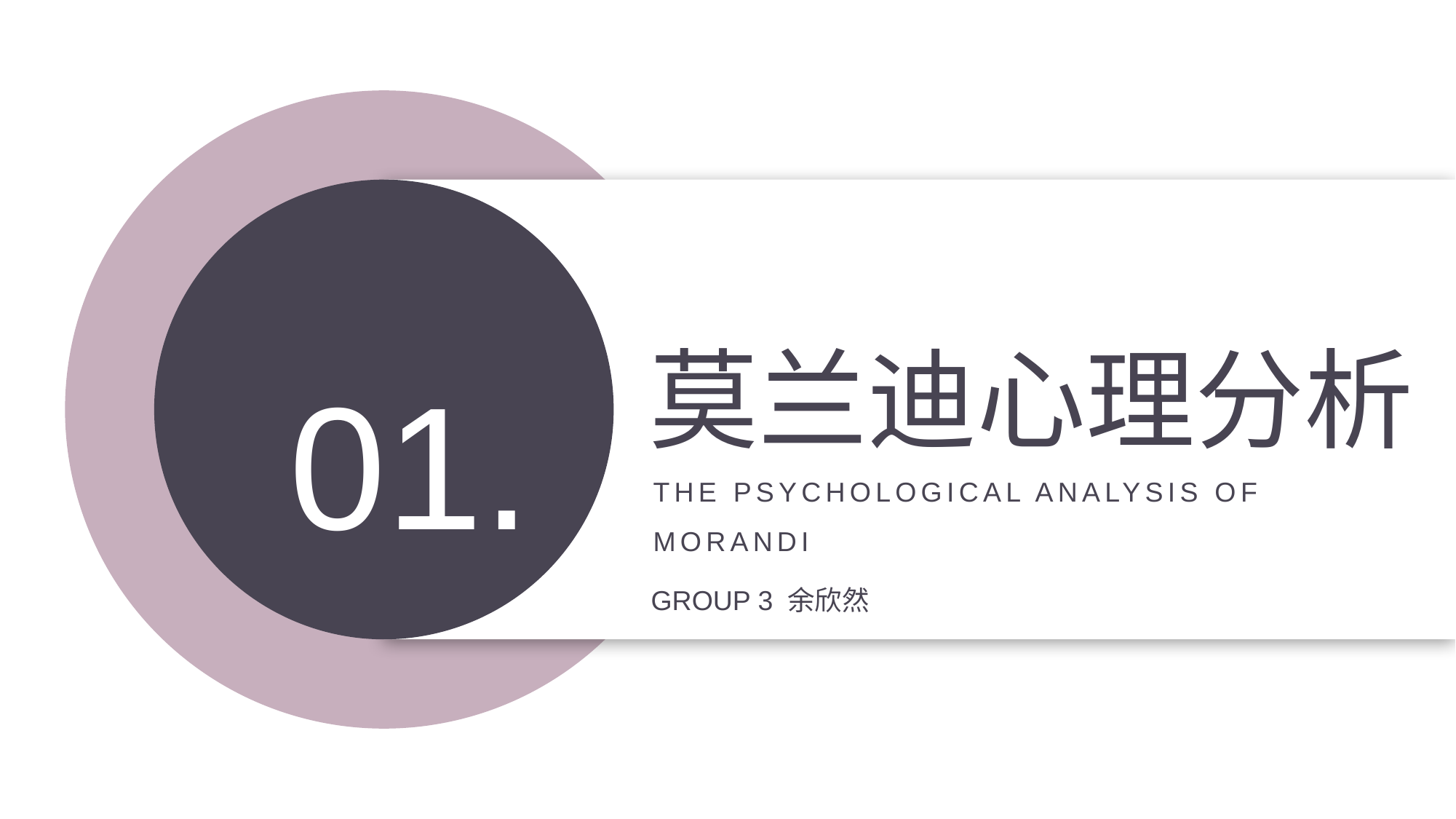

01.
莫兰迪心理分析
THE PSYCHOLOGICAL ANALYSIS OF MORANDI
Group 3 余欣然